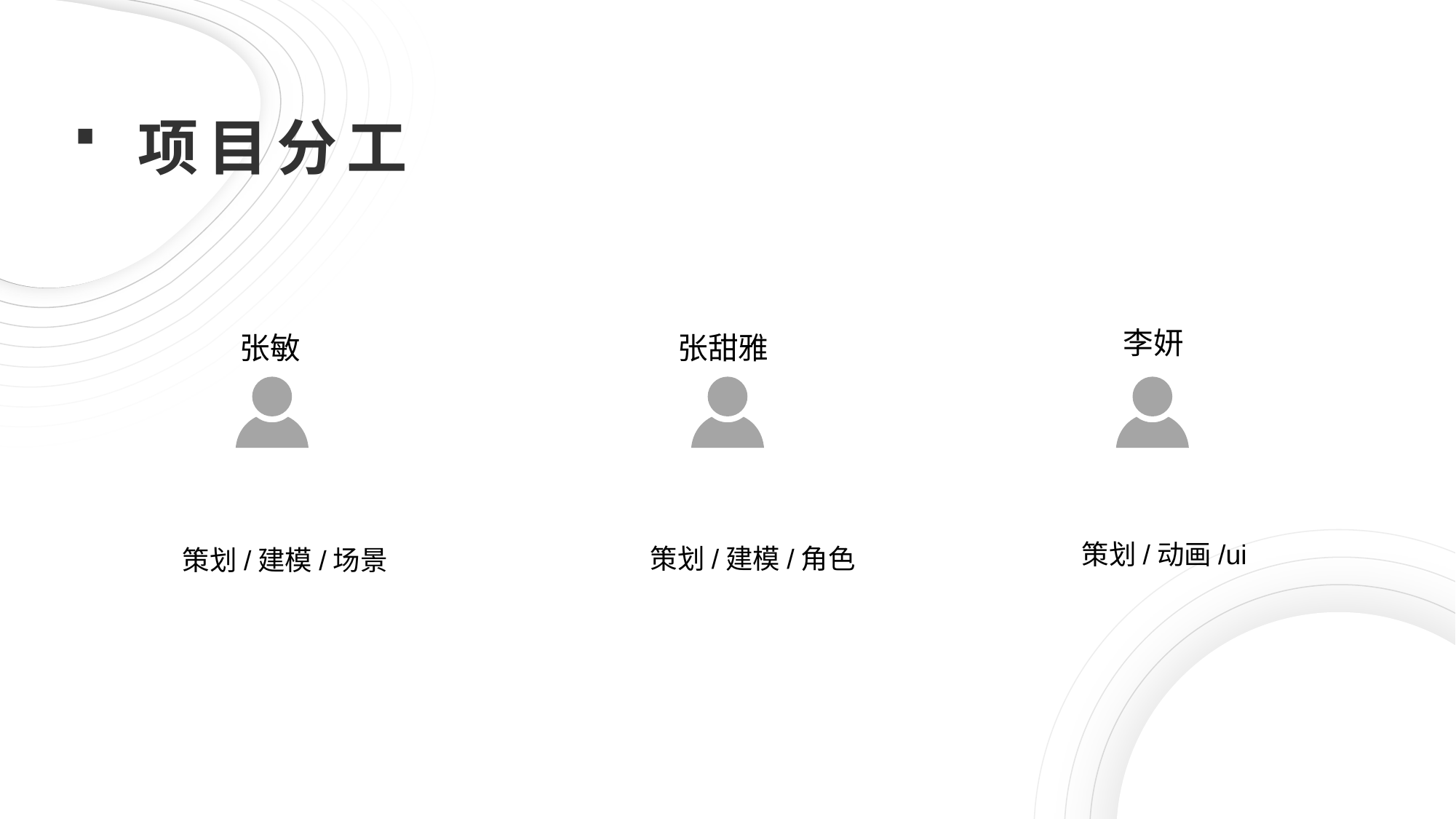

·项目分工
李妍
张敏
张甜雅

策划/动画/ui
策划/建模/角色
策划/建模/场景